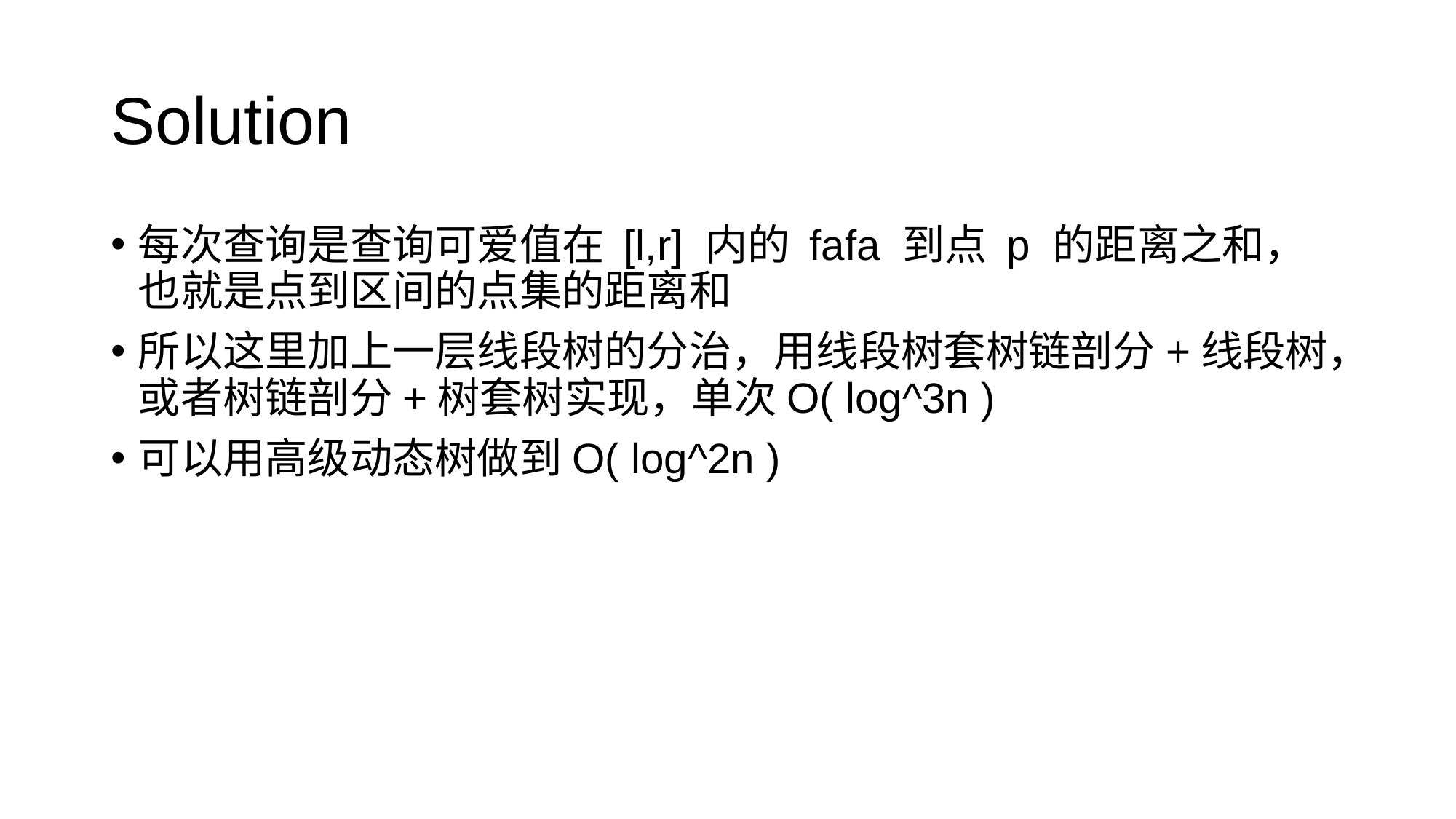

# Solution
每次查询是查询可爱值在 [l,r] 内的 fafa 到点 p 的距离之和，也就是点到区间的点集的距离和
所以这里加上一层线段树的分治，用线段树套树链剖分+线段树，或者树链剖分+树套树实现，单次O( log^3n )
可以用高级动态树做到O( log^2n )